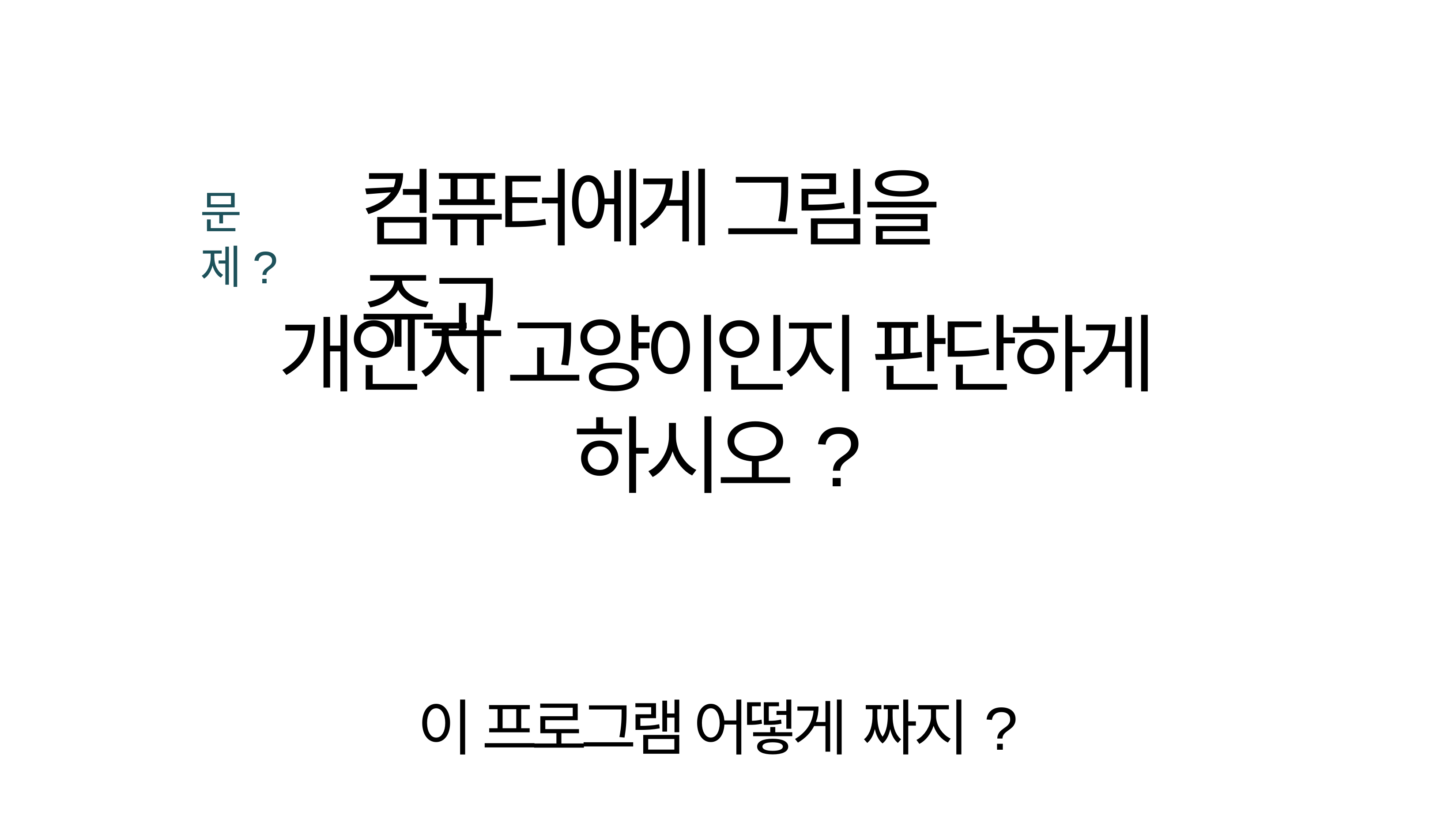

# 컴퓨터에게 그림을 주고
문제?
개인지 고양이인지 판단하게 하시오?

이 프로그램 어떻게 짜지?